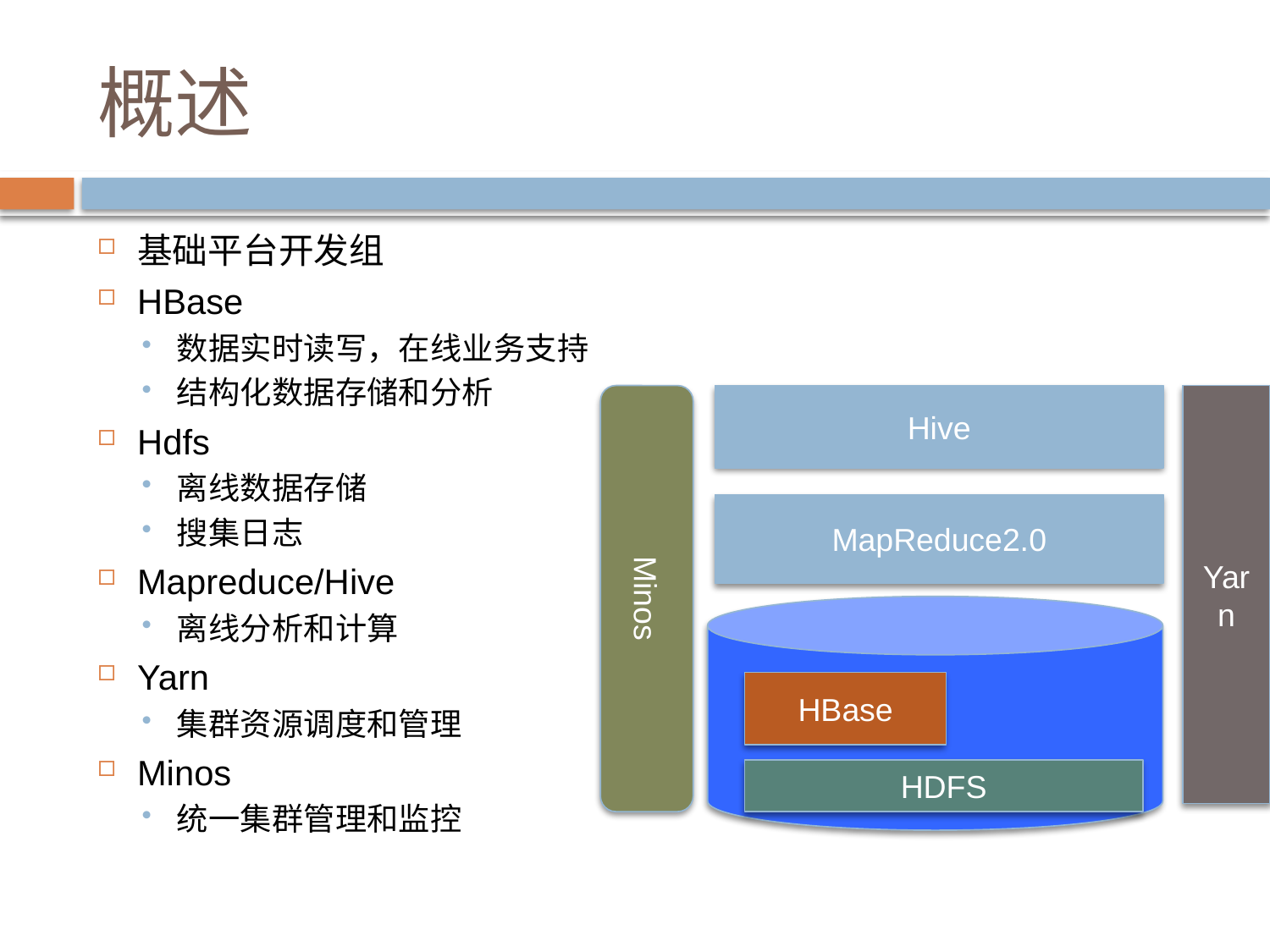

# 概述
基础平台开发组
HBase
数据实时读写，在线业务支持
结构化数据存储和分析
Hdfs
离线数据存储
搜集日志
Mapreduce/Hive
离线分析和计算
Yarn
集群资源调度和管理
Minos
统一集群管理和监控

Minos
Hive
Yarn
MapReduce2.0

HBase
HDFS